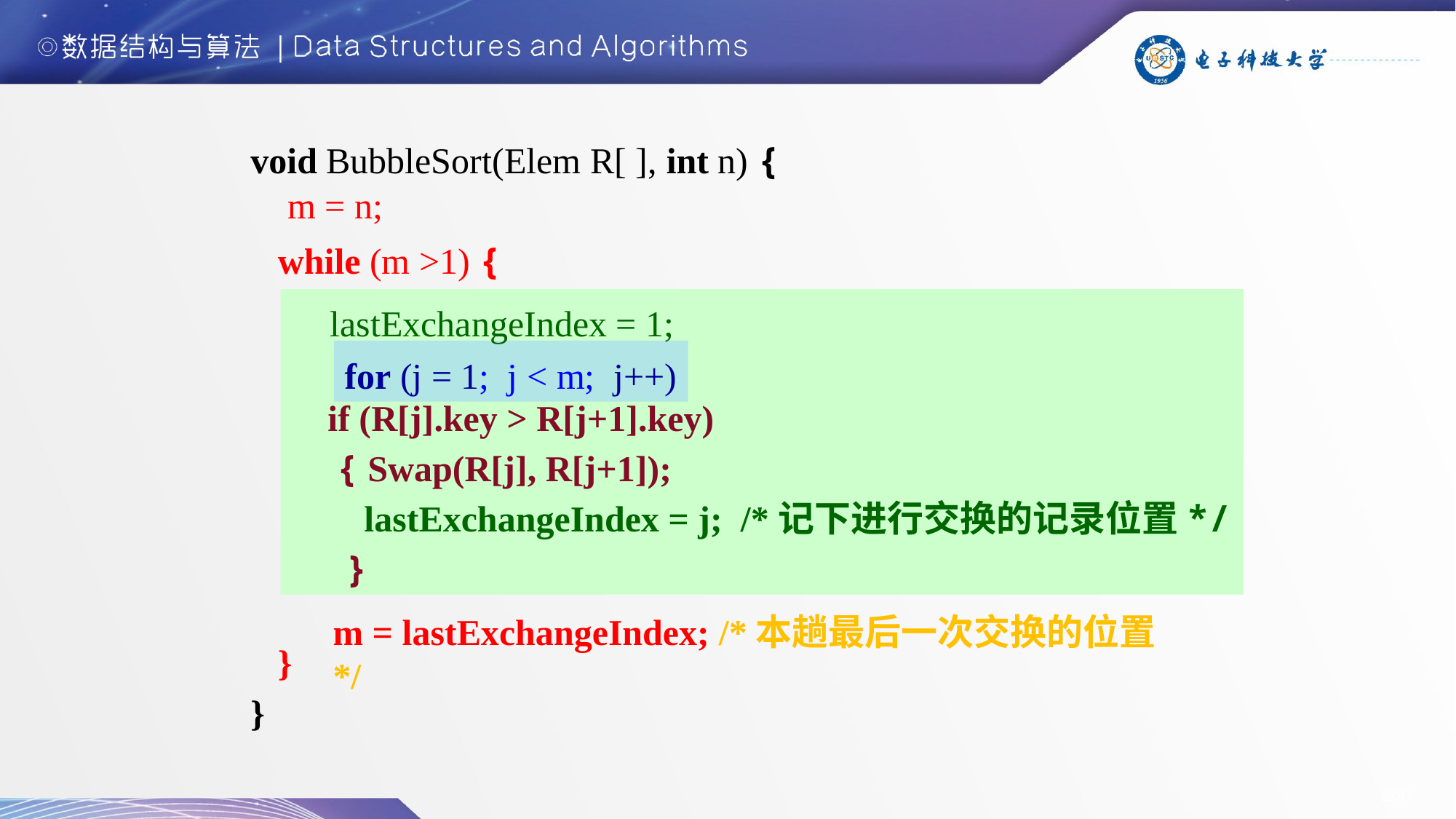

void BubbleSort(Elem R[ ], int n) {

   while (m >1) {

   }
}
m = n;

    if (R[j].key > R[j+1].key)
     { Swap(R[j], R[j+1]);
        lastExchangeIndex = j;  /*记下进行交换的记录位置*/
      }
lastExchangeIndex = 1;
for (j = 1;  j < m;  j++)
m = lastExchangeIndex; /*本趟最后一次交换的位置*/

260